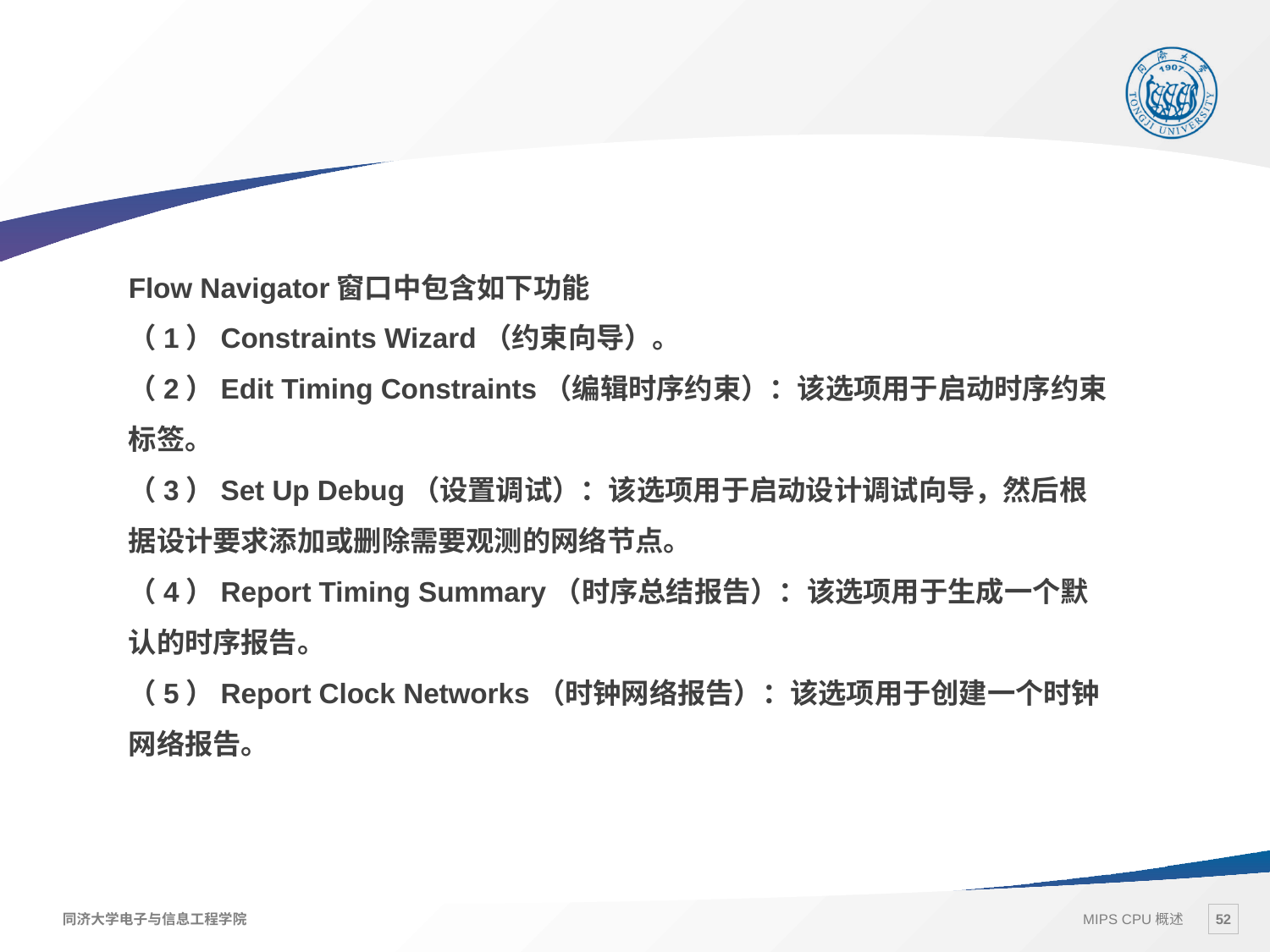

#
Flow Navigator窗口中包含如下功能
（1）Constraints Wizard（约束向导）。
（2）Edit Timing Constraints（编辑时序约束）：该选项用于启动时序约束标签。
（3）Set Up Debug（设置调试）：该选项用于启动设计调试向导，然后根据设计要求添加或删除需要观测的网络节点。
（4）Report Timing Summary（时序总结报告）：该选项用于生成一个默认的时序报告。
（5）Report Clock Networks（时钟网络报告）：该选项用于创建一个时钟网络报告。